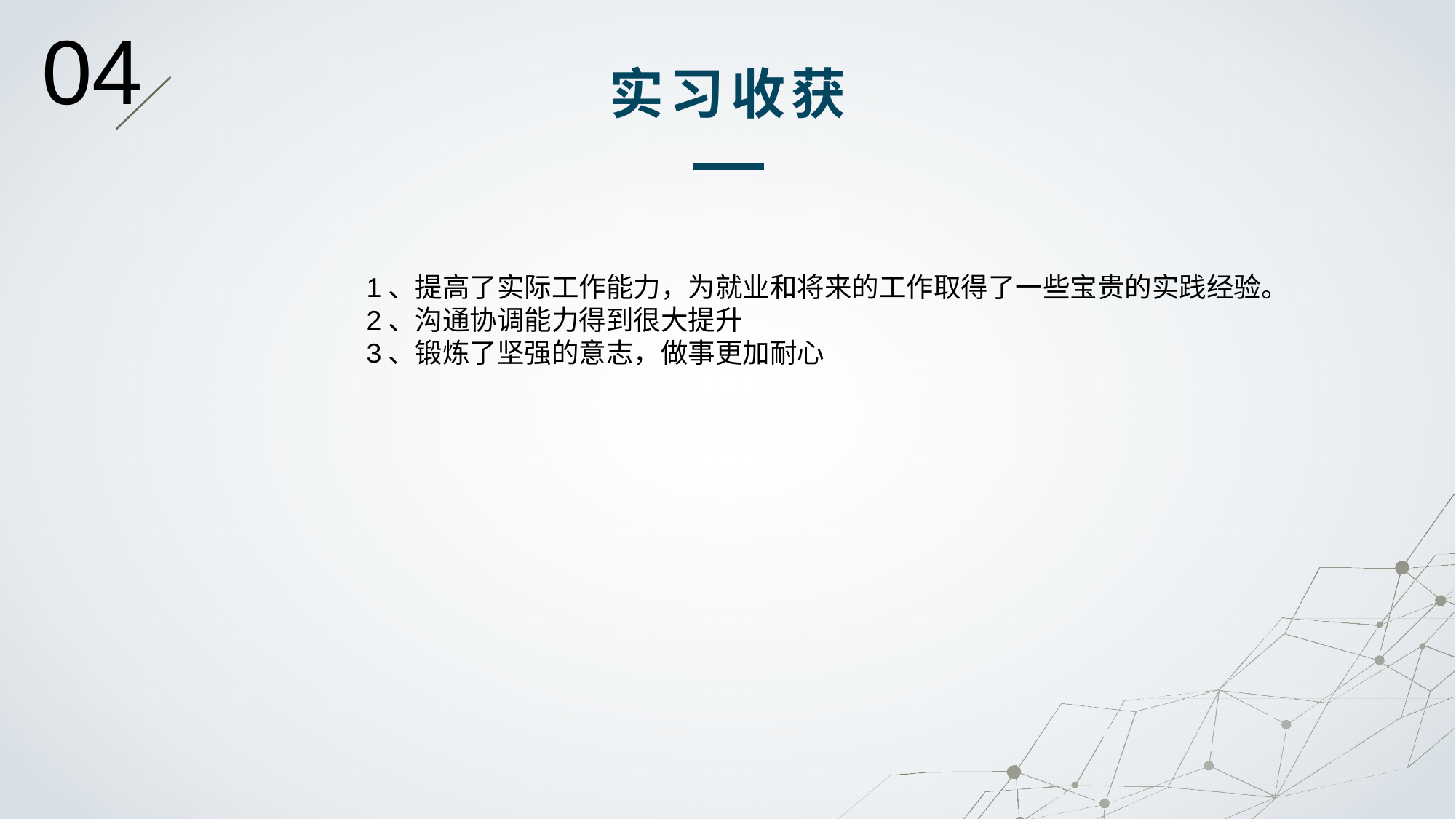

04
实习收获
1、提高了实际工作能力，为就业和将来的工作取得了一些宝贵的实践经验。
2、沟通协调能力得到很大提升
3、锻炼了坚强的意志，做事更加耐心